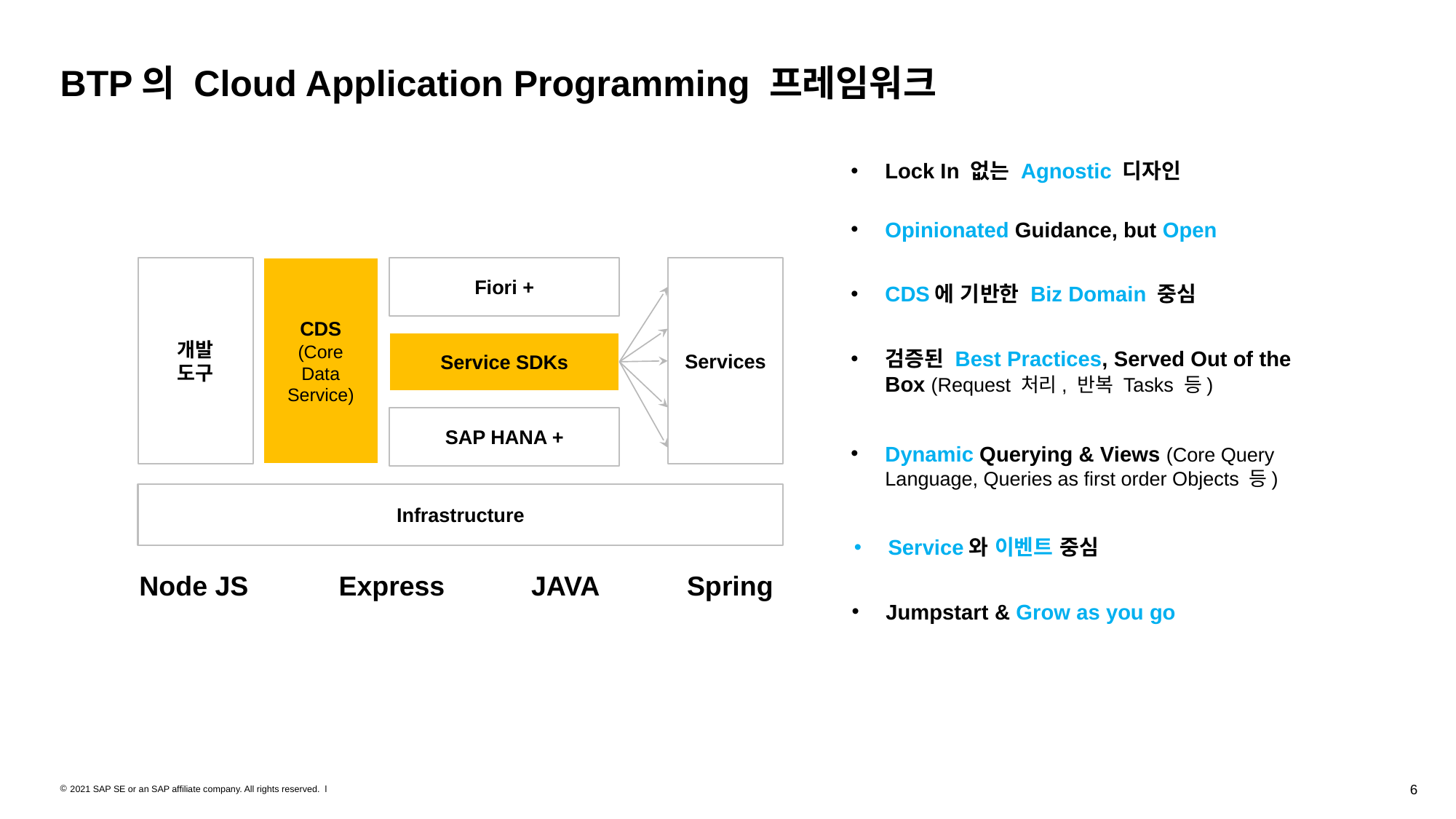

# BTP의 Cloud Application Programming 프레임워크
Lock In 없는 Agnostic 디자인
Opinionated Guidance, but Open
개발
도구
CDS
(Core
Data
Service)
Fiori +
Services
Service SDKs
SAP HANA +
Infrastructure
Node JS
Express
JAVA
Spring
CDS에 기반한 Biz Domain 중심
검증된 Best Practices, Served Out of the Box (Request 처리, 반복 Tasks 등)
Dynamic Querying & Views (Core Query Language, Queries as first order Objects 등)
Service와 이벤트 중심
Jumpstart & Grow as you go